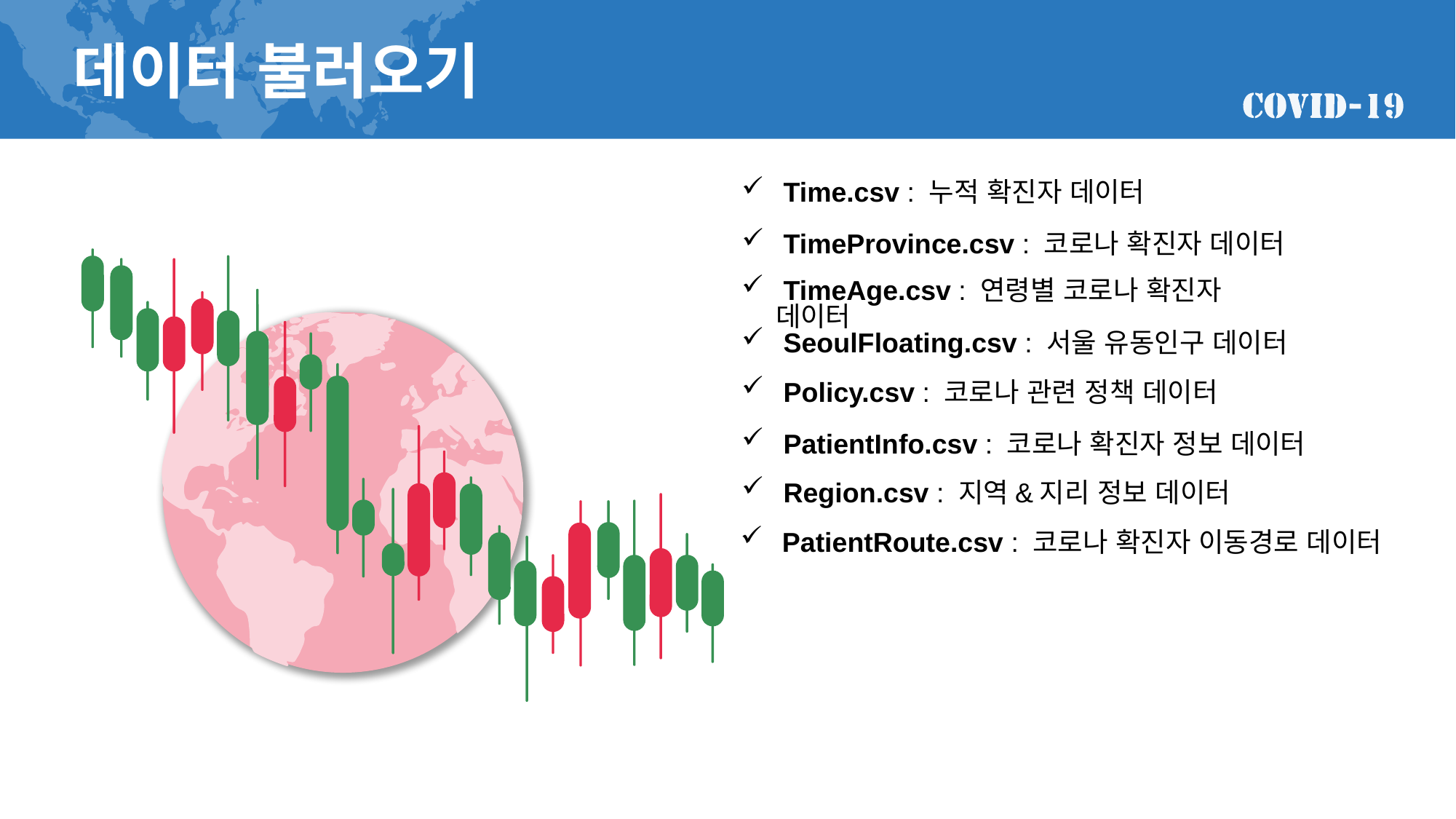

데이터 불러오기
 Time.csv : 누적 확진자 데이터
 TimeProvince.csv : 코로나 확진자 데이터
 TimeAge.csv : 연령별 코로나 확진자 데이터
 SeoulFloating.csv : 서울 유동인구 데이터
 Policy.csv : 코로나 관련 정책 데이터
 PatientInfo.csv : 코로나 확진자 정보 데이터
 Region.csv : 지역&지리 정보 데이터
 PatientRoute.csv : 코로나 확진자 이동경로 데이터